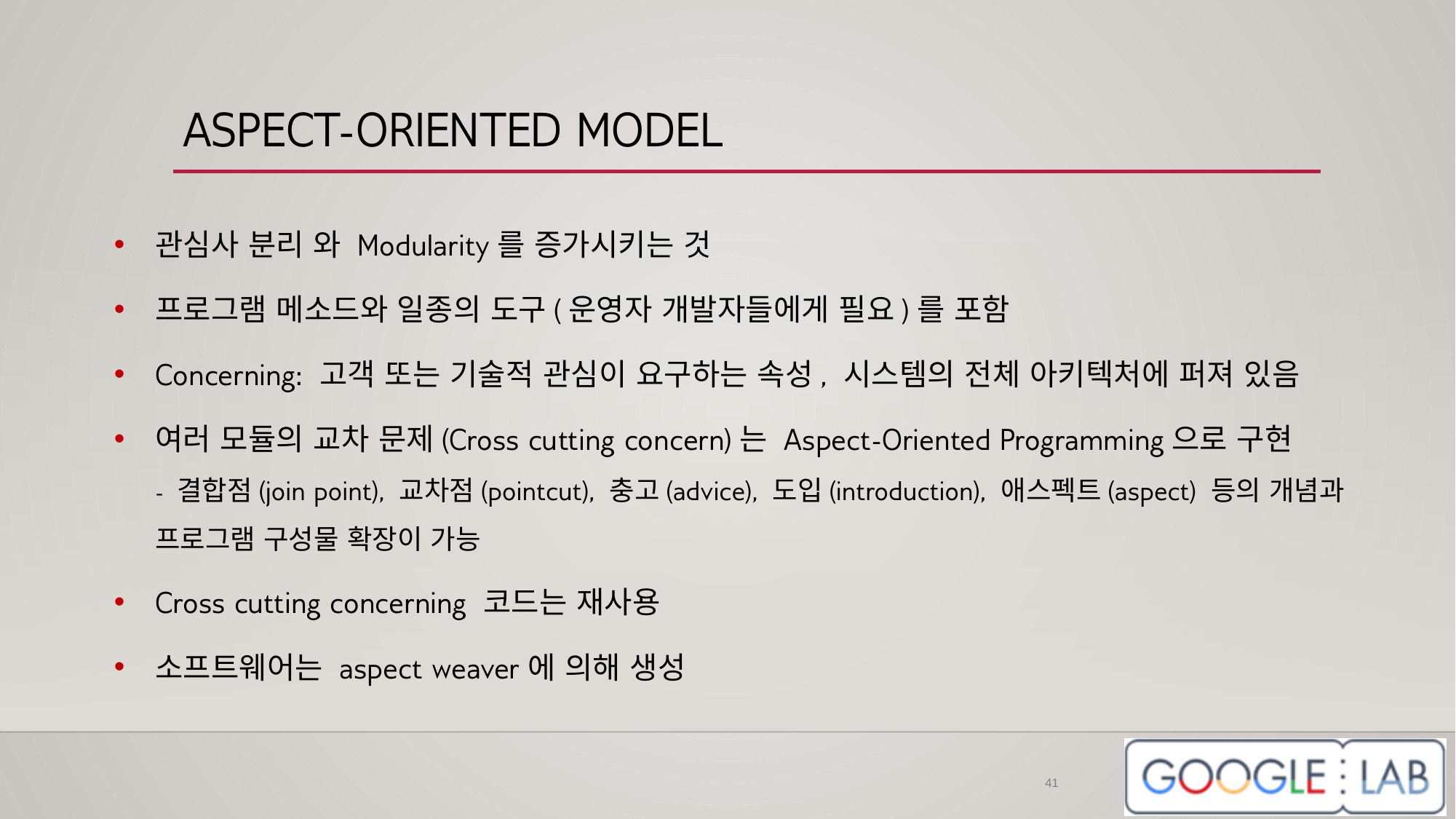

# ASPECT-ORIENTED MODEL
관심사 분리 와 Modularity를 증가시키는 것
프로그램 메소드와 일종의 도구(운영자 개발자들에게 필요)를 포함
Concerning: 고객 또는 기술적 관심이 요구하는 속성, 시스템의 전체 아키텍처에 퍼져 있음
여러 모듈의 교차 문제(Cross cutting concern)는 Aspect-Oriented Programming으로 구현
- 결합점(join point), 교차점(pointcut), 충고(advice), 도입(introduction), 애스펙트(aspect) 등의 개념과 프로그램 구성물 확장이 가능
Cross cutting concerning 코드는 재사용
소프트웨어는 aspect weaver에 의해 생성
41